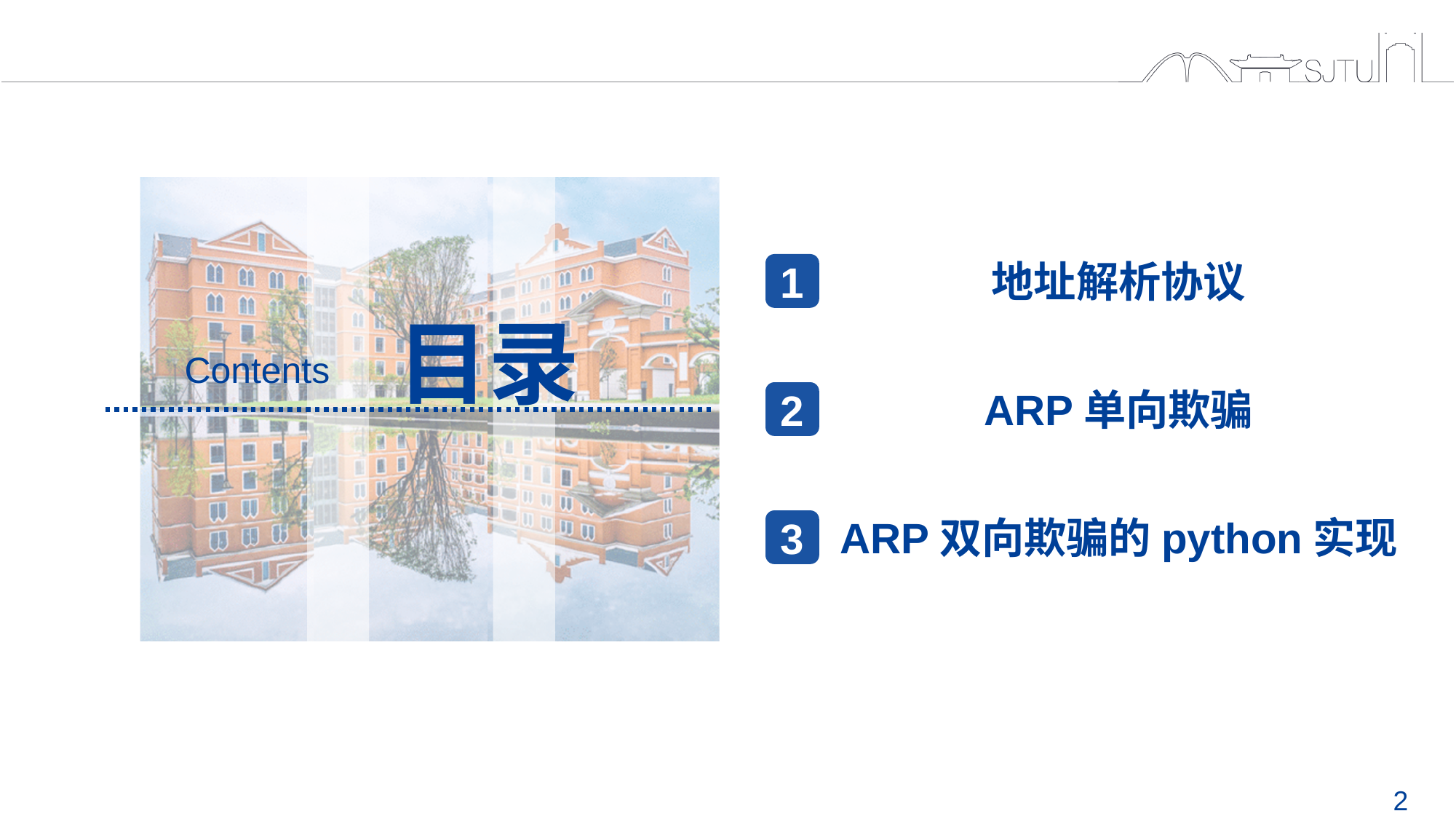

1
地址解析协议
ARP单向欺骗
ARP双向欺骗的python实现
2
3
目录
Contents
2